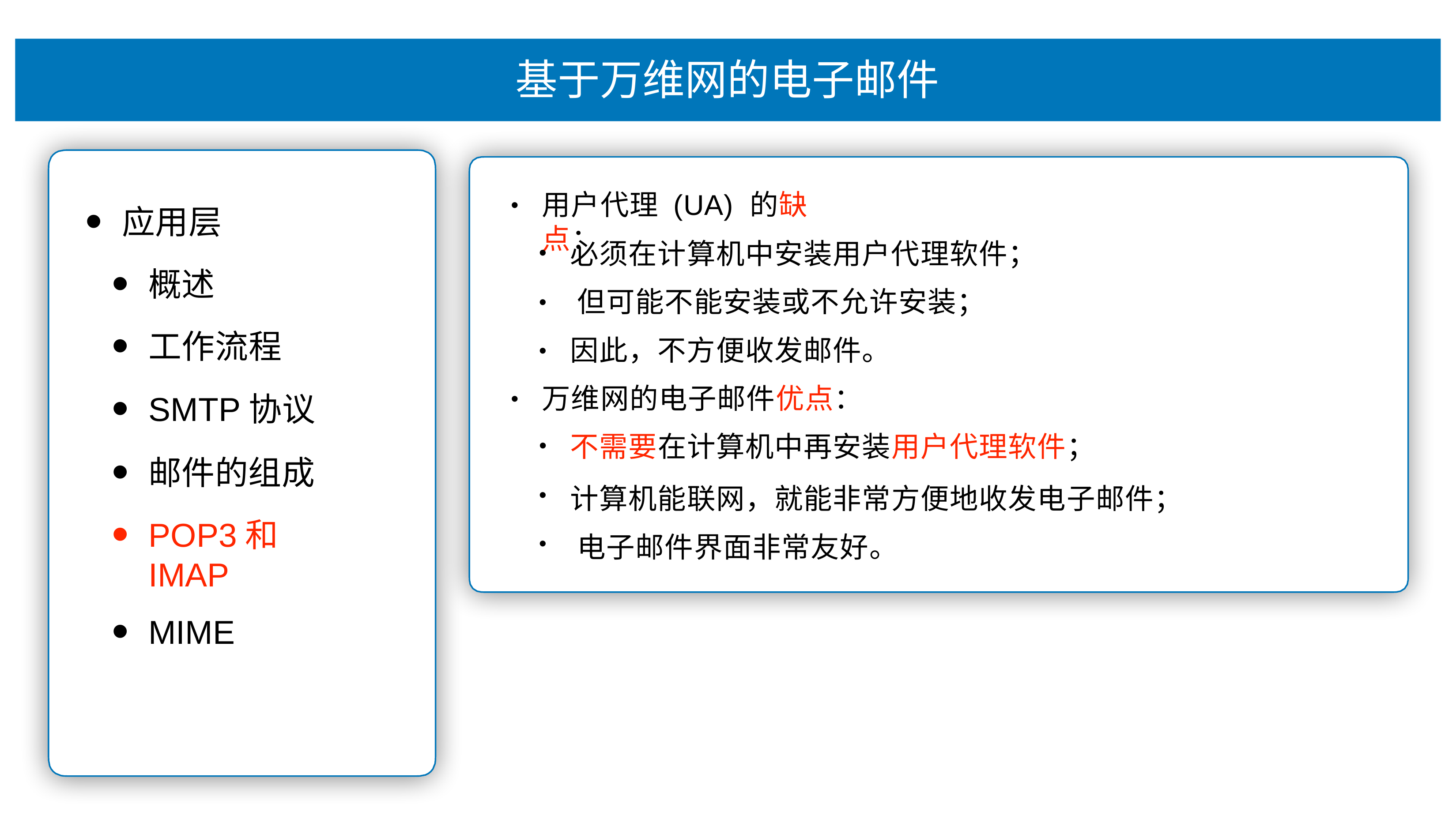

# 基于万维⽹的电⼦邮件

⽤户代理 (UA) 的缺点：
•
应⽤层
概述
⼯作流程
SMTP协议
邮件的组成
POP3和IMAP
MIME
必须在计算机中安装⽤户代理软件；  但可能不能安装或不允许安装；
因此，不⽅便收发邮件。
•
•
万维⽹的电⼦邮件优点：
•
不需要在计算机中再安装⽤户代理软件；
计算机能联⽹，就能⾮常⽅便地收发电⼦邮件；  电⼦邮件界⾯⾮常友好。
•
•